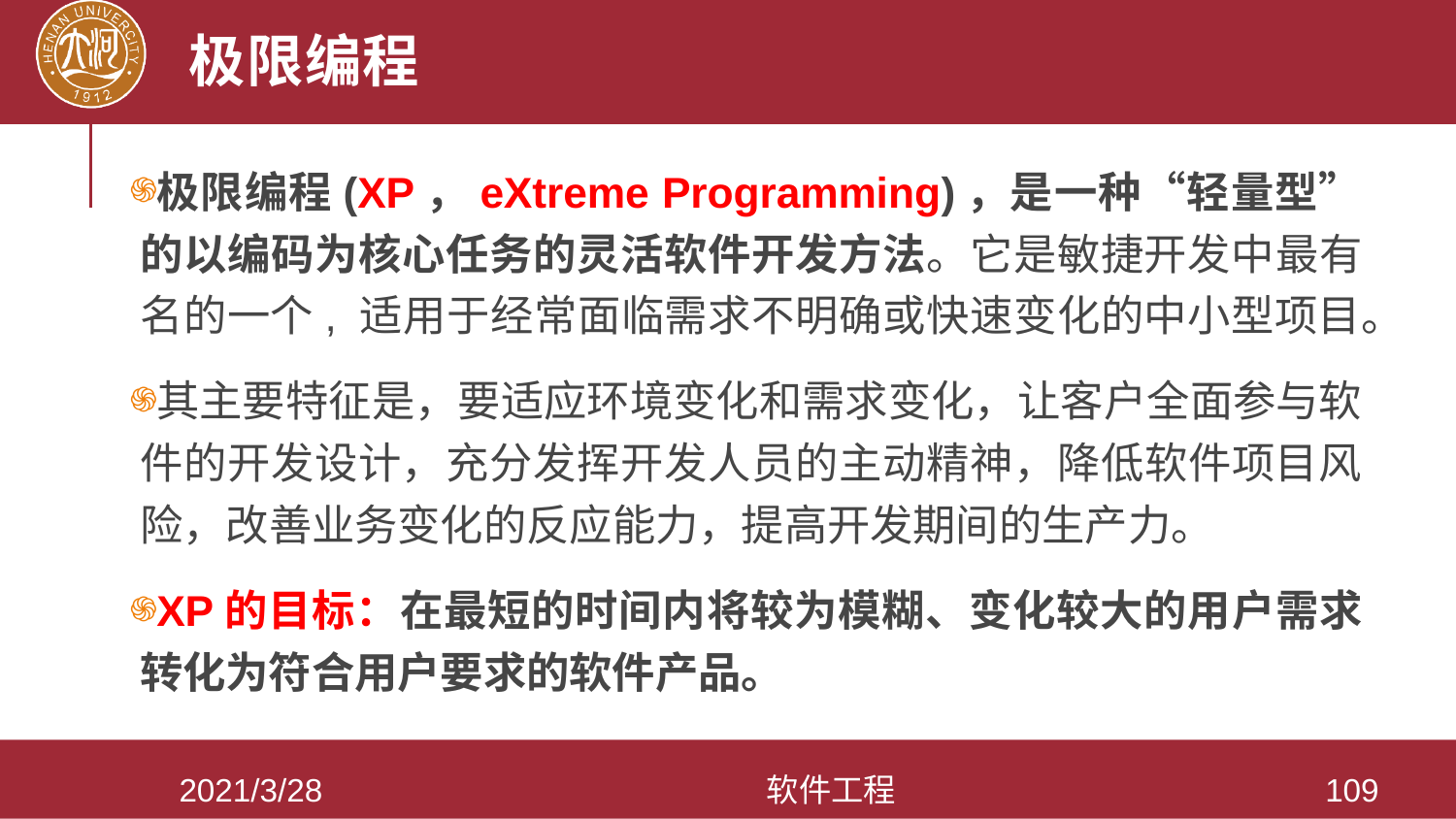

# 极限编程
极限编程(XP，eXtreme Programming)，是一种“轻量型”的以编码为核心任务的灵活软件开发方法。它是敏捷开发中最有名的一个, 适用于经常面临需求不明确或快速变化的中小型项目。
其主要特征是，要适应环境变化和需求变化，让客户全面参与软件的开发设计，充分发挥开发人员的主动精神，降低软件项目风险，改善业务变化的反应能力，提高开发期间的生产力。
XP的目标：在最短的时间内将较为模糊、变化较大的用户需求转化为符合用户要求的软件产品。
2021/3/28
软件工程
109